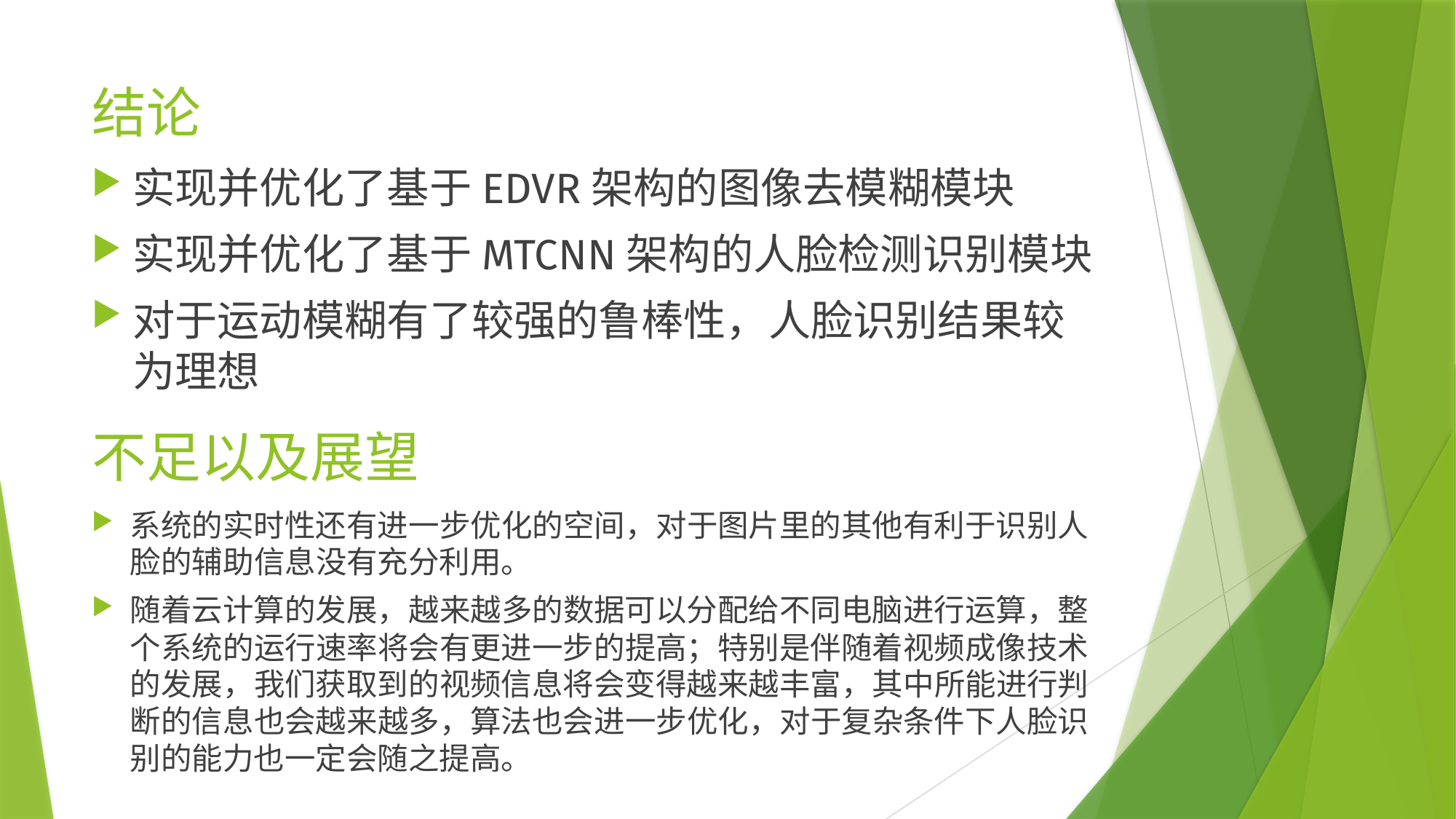

# 结论
实现并优化了基于EDVR架构的图像去模糊模块
实现并优化了基于MTCNN架构的人脸检测识别模块
对于运动模糊有了较强的鲁棒性，人脸识别结果较为理想
不足以及展望
系统的实时性还有进一步优化的空间，对于图片里的其他有利于识别人脸的辅助信息没有充分利用。
随着云计算的发展，越来越多的数据可以分配给不同电脑进行运算，整个系统的运行速率将会有更进一步的提高；特别是伴随着视频成像技术的发展，我们获取到的视频信息将会变得越来越丰富，其中所能进行判断的信息也会越来越多，算法也会进一步优化，对于复杂条件下人脸识别的能力也一定会随之提高。